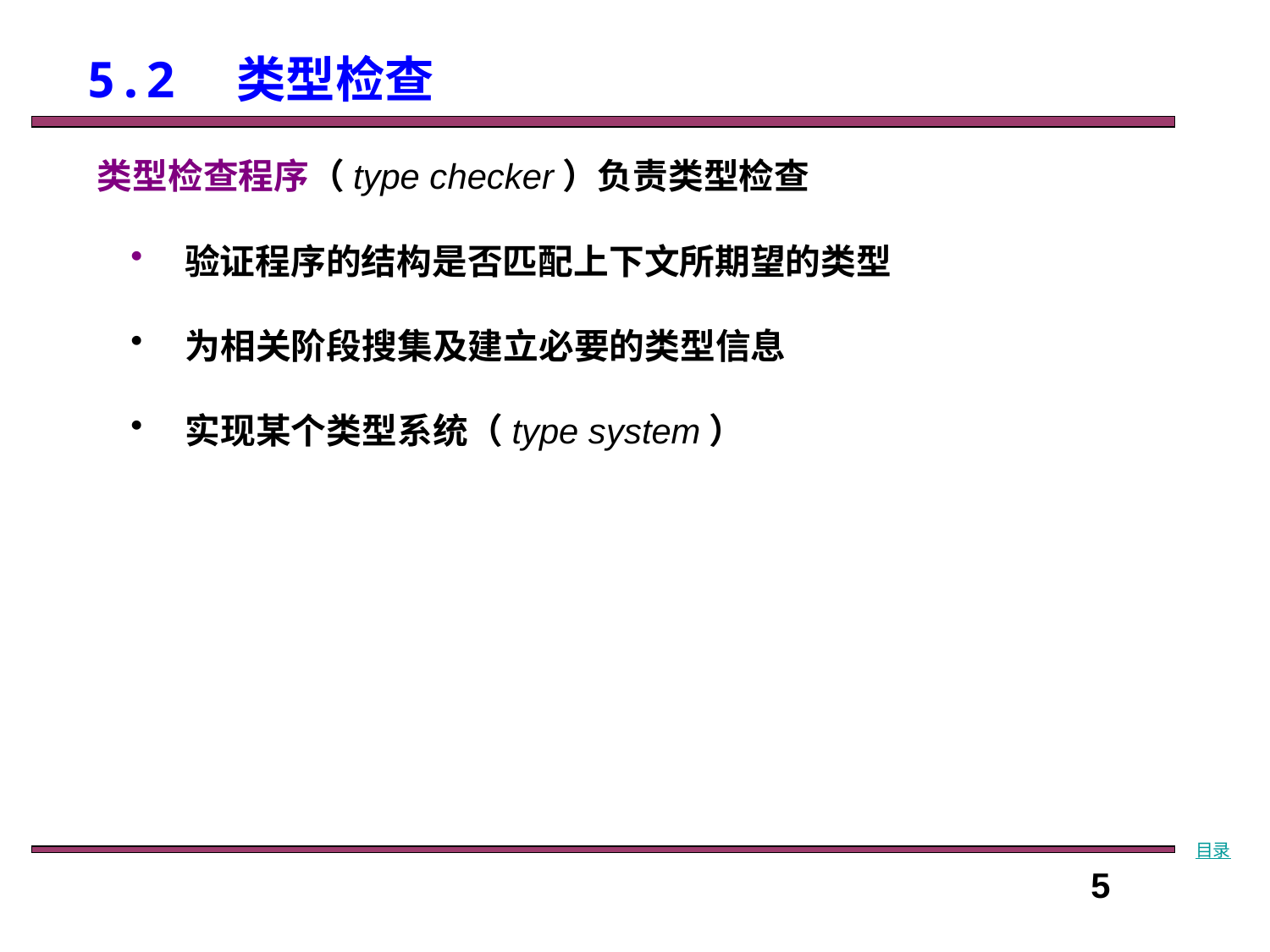

# 5.2　类型检查
类型检查程序（type checker）负责类型检查

  验证程序的结构是否匹配上下文所期望的类型

  为相关阶段搜集及建立必要的类型信息

  实现某个类型系统（type system）
目录
5